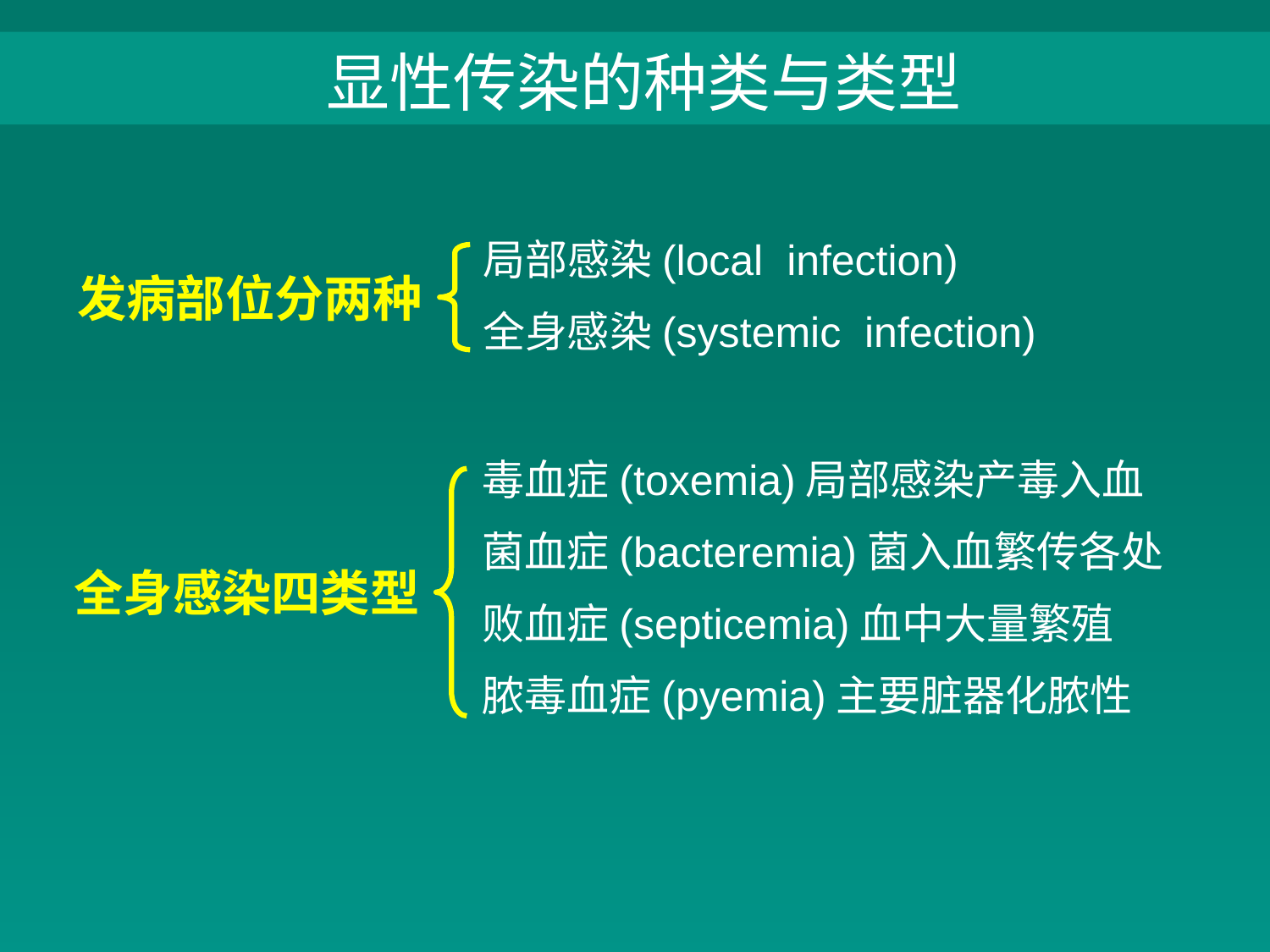

显性传染的种类与类型
局部感染(local  infection)
全身感染(systemic  infection)

发病部位分两种
毒血症(toxemia)局部感染产毒入血
菌血症(bacteremia)菌入血繁传各处
败血症(septicemia)血中大量繁殖
脓毒血症(pyemia)主要脏器化脓性

全身感染四类型